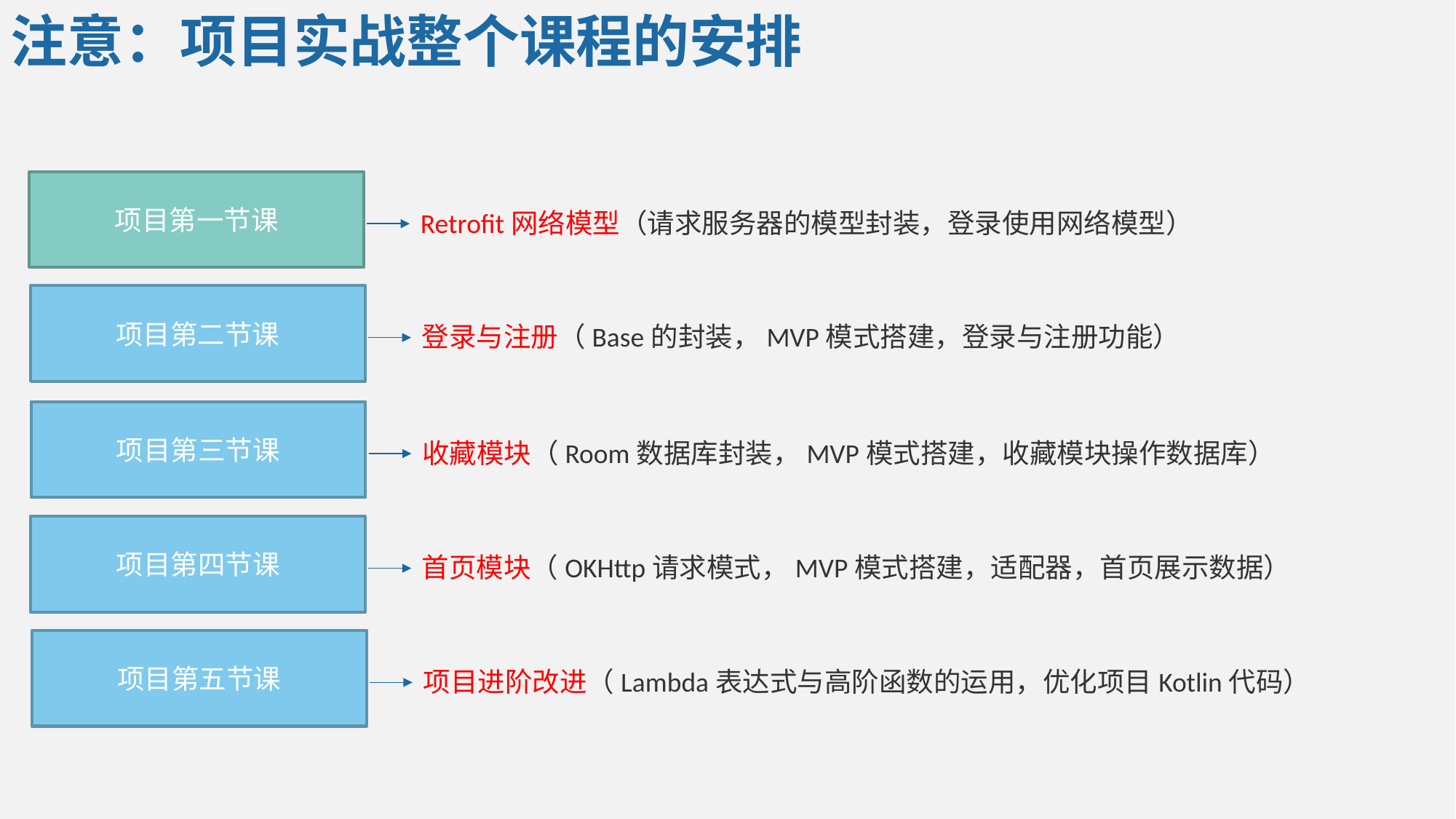

注意：项目实战整个课程的安排
项目第一节课
Retrofit网络模型（请求服务器的模型封装，登录使用网络模型）
项目第二节课
登录与注册（Base的封装，MVP模式搭建，登录与注册功能）
项目第三节课
收藏模块（Room数据库封装，MVP模式搭建，收藏模块操作数据库）
项目第四节课
首页模块（OKHttp请求模式，MVP模式搭建，适配器，首页展示数据）
项目第五节课
项目进阶改进（Lambda表达式与高阶函数的运用，优化项目Kotlin代码）